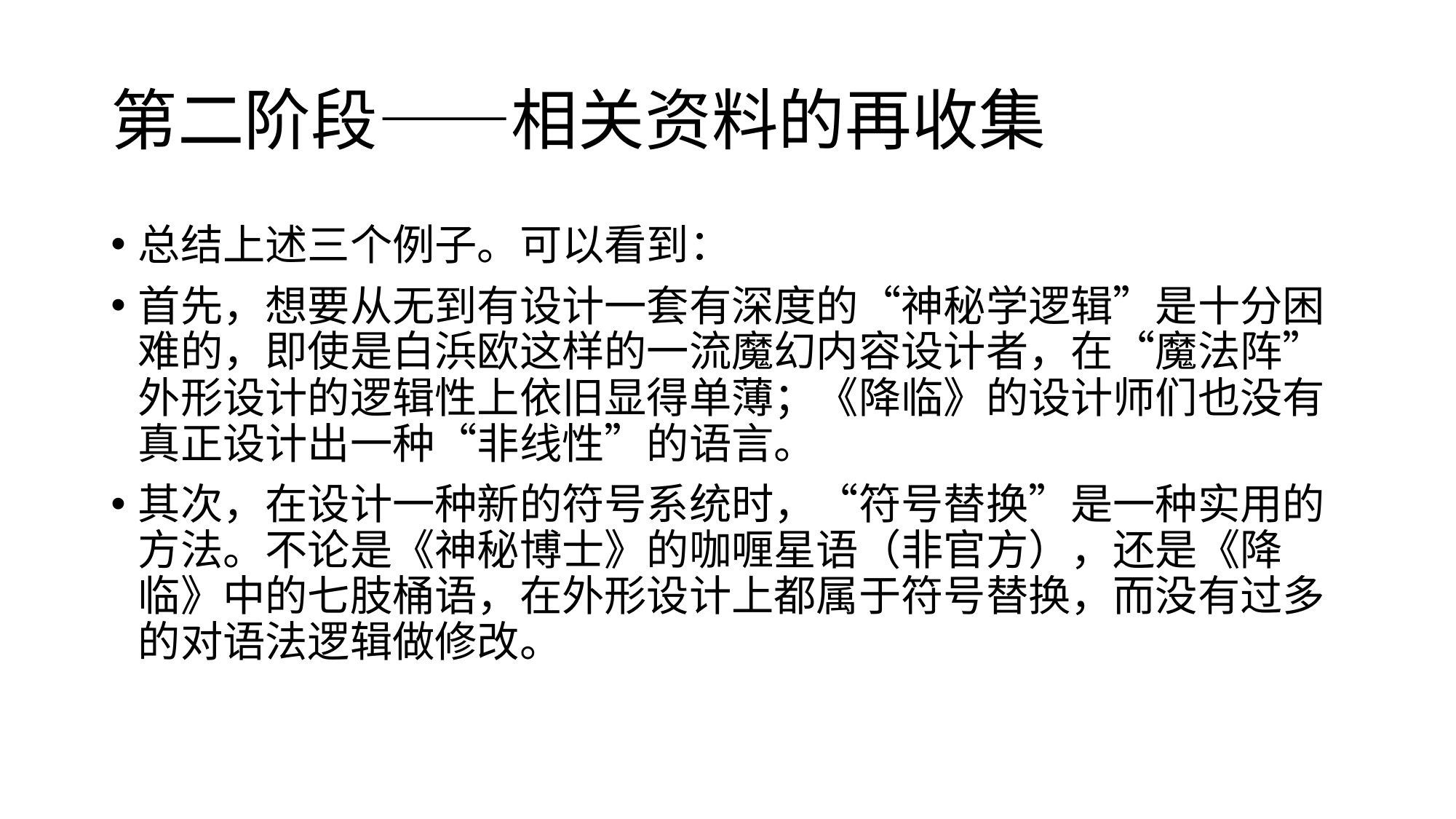

# 第二阶段——相关资料的再收集
总结上述三个例子。可以看到：
首先，想要从无到有设计一套有深度的“神秘学逻辑”是十分困难的，即使是白浜欧这样的一流魔幻内容设计者，在“魔法阵”外形设计的逻辑性上依旧显得单薄；《降临》的设计师们也没有真正设计出一种“非线性”的语言。
其次，在设计一种新的符号系统时，“符号替换”是一种实用的方法。不论是《神秘博士》的咖喱星语（非官方），还是《降临》中的七肢桶语，在外形设计上都属于符号替换，而没有过多的对语法逻辑做修改。